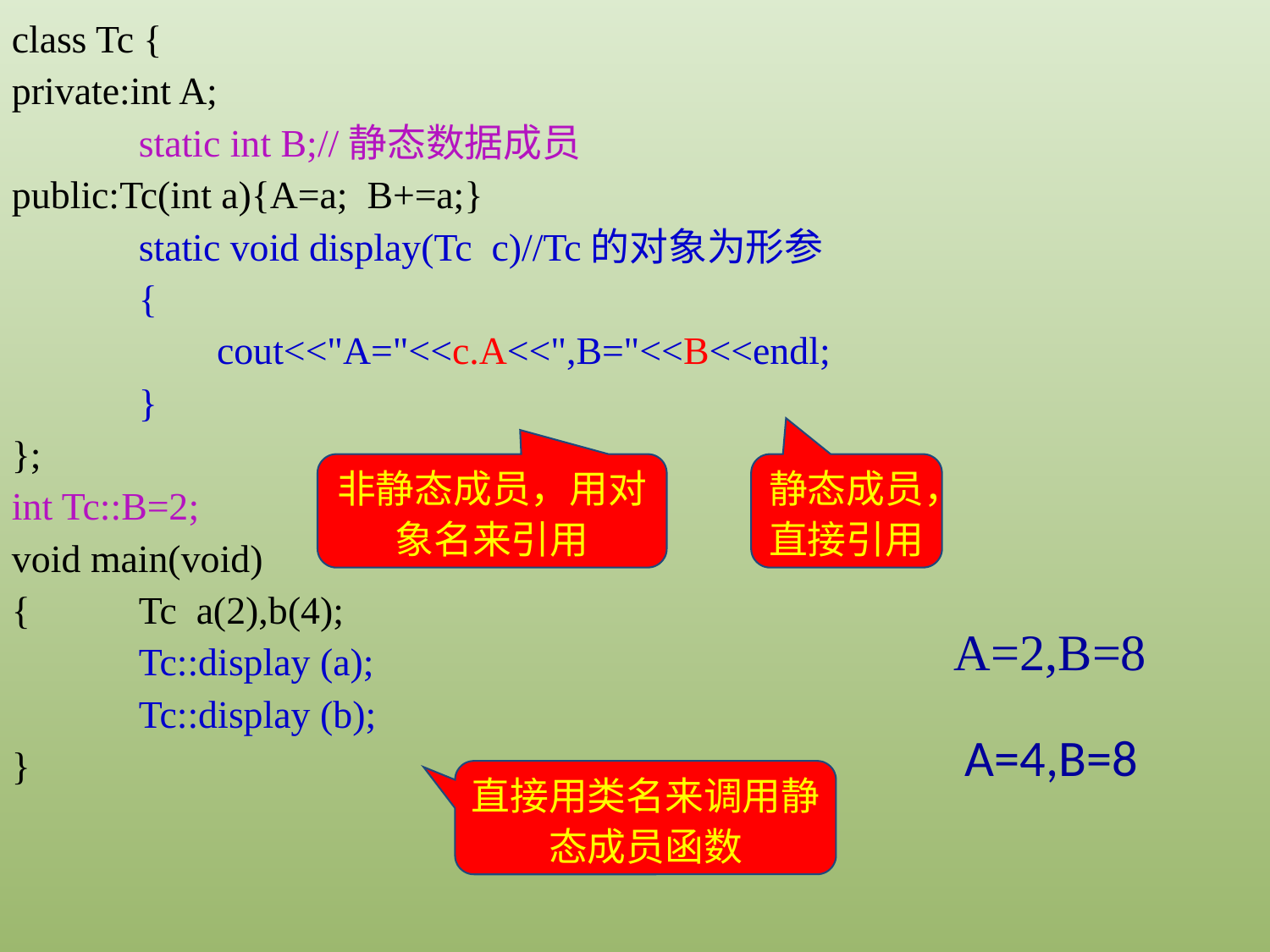

class Tc {
private:int A;
	static int B;//静态数据成员
public:Tc(int a){A=a;  B+=a;}
	static void display(Tc  c)//Tc的对象为形参
	{
	        cout<<"A="<<c.A<<",B="<<B<<endl;
	}
};
int Tc::B=2;
void main(void)
{	Tc  a(2),b(4);
	Tc::display (a);
	Tc::display (b);
}
非静态成员，用对象名来引用
静态成员，直接引用
A=2,B=8
A=4,B=8
直接用类名来调用静态成员函数
823